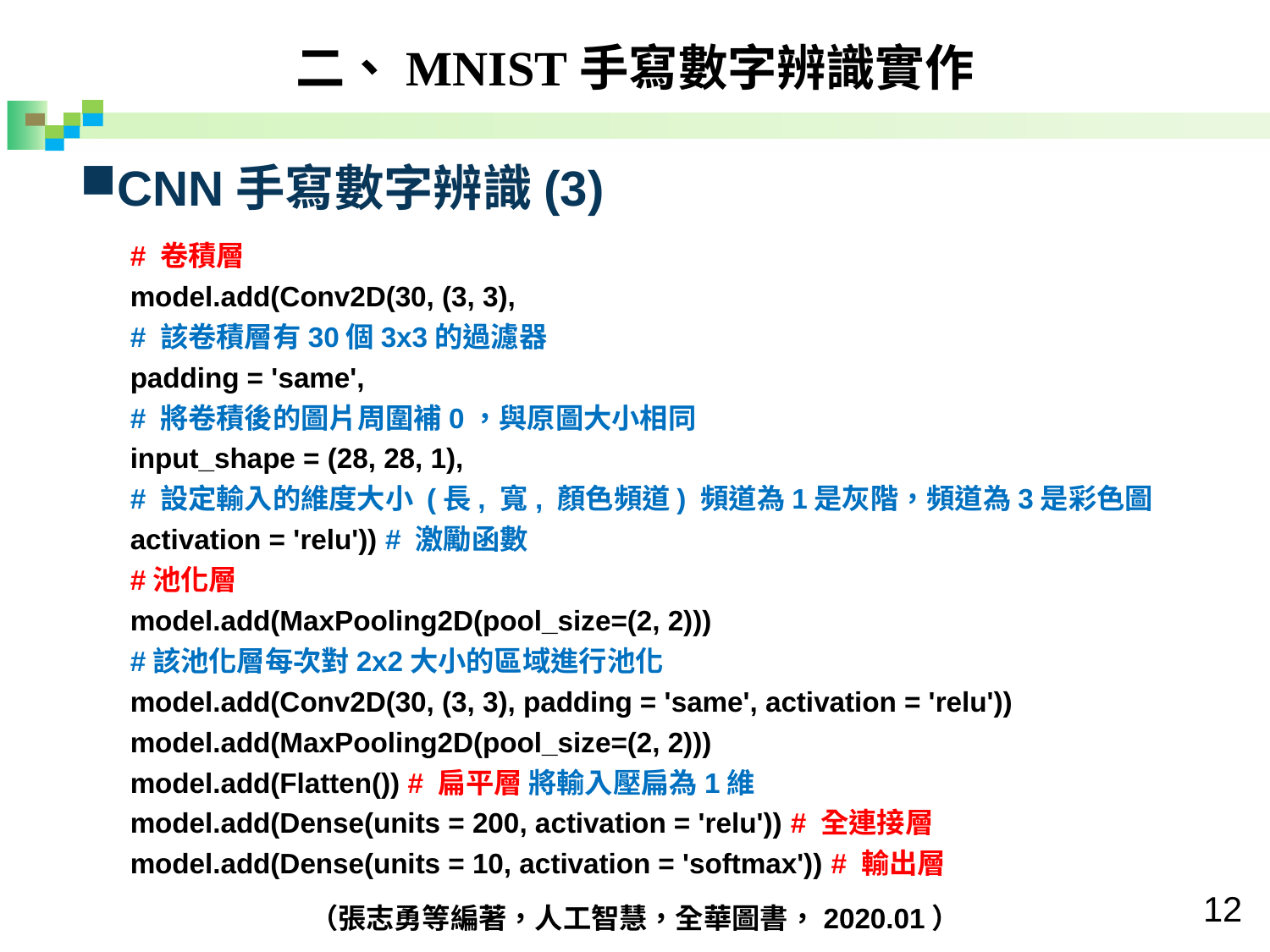

二、MNIST手寫數字辨識實作
CNN手寫數字辨識(3)
# 卷積層
model.add(Conv2D(30, (3, 3),
# 該卷積層有30個3x3的過濾器
padding = 'same',
# 將卷積後的圖片周圍補0，與原圖大小相同
input_shape = (28, 28, 1),
# 設定輸入的維度大小 (長, 寬, 顏色頻道) 頻道為1是灰階，頻道為3是彩色圖
activation = 'relu')) # 激勵函數
#池化層
model.add(MaxPooling2D(pool_size=(2, 2)))
#該池化層每次對2x2大小的區域進行池化
model.add(Conv2D(30, (3, 3), padding = 'same', activation = 'relu'))
model.add(MaxPooling2D(pool_size=(2, 2)))
model.add(Flatten()) # 扁平層 將輸入壓扁為1維
model.add(Dense(units = 200, activation = 'relu')) # 全連接層
model.add(Dense(units = 10, activation = 'softmax')) # 輸出層
（張志勇等編著，人工智慧，全華圖書，2020.01）